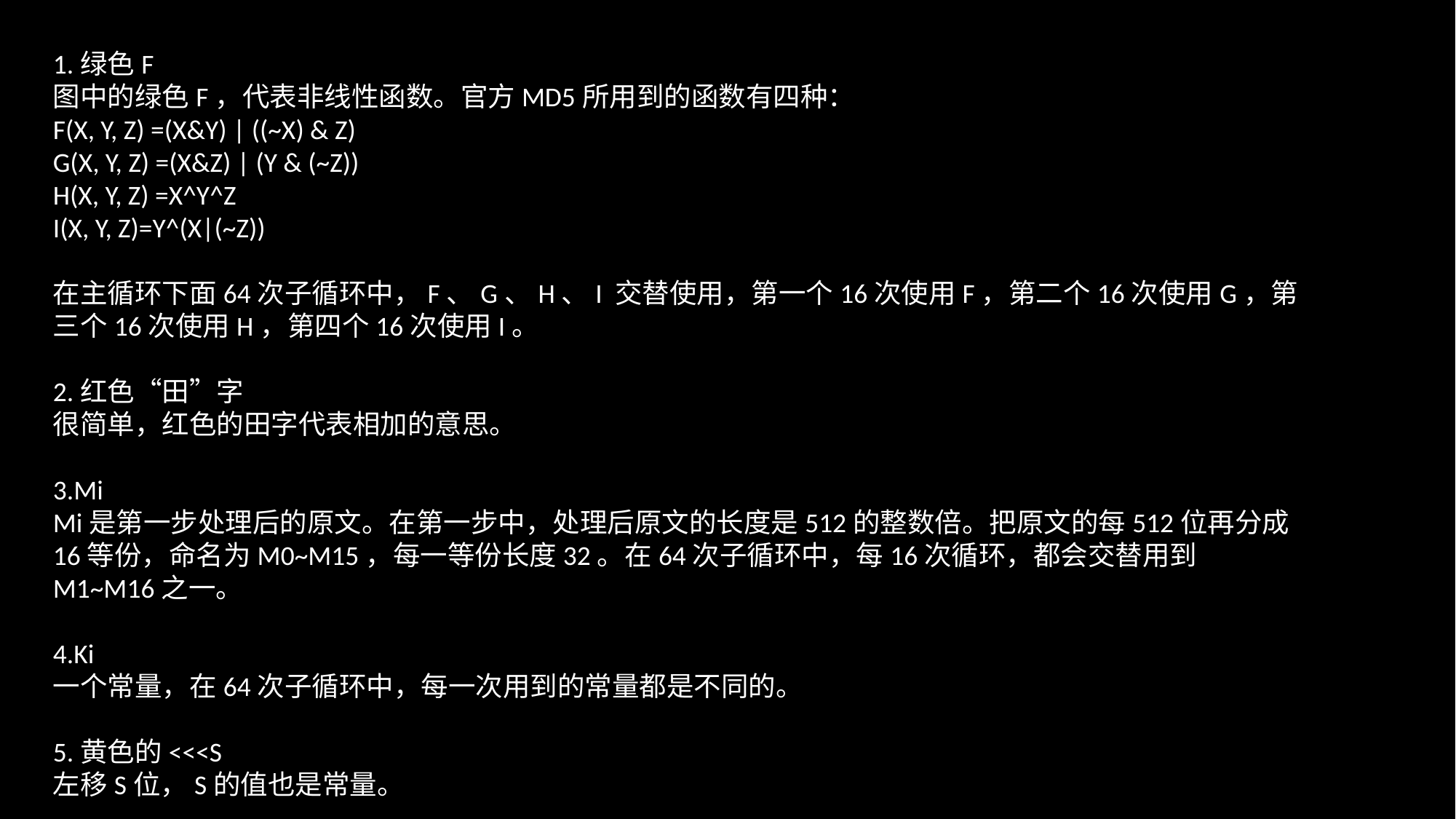

1.绿色F
图中的绿色F，代表非线性函数。官方MD5所用到的函数有四种：
F(X, Y, Z) =(X&Y) | ((~X) & Z)
G(X, Y, Z) =(X&Z) | (Y & (~Z))
H(X, Y, Z) =X^Y^Z
I(X, Y, Z)=Y^(X|(~Z))

在主循环下面64次子循环中，F、G、H、I 交替使用，第一个16次使用F，第二个16次使用G，第三个16次使用H，第四个16次使用I。

2.红色“田”字
很简单，红色的田字代表相加的意思。

3.Mi
Mi是第一步处理后的原文。在第一步中，处理后原文的长度是512的整数倍。把原文的每512位再分成16等份，命名为M0~M15，每一等份长度32。在64次子循环中，每16次循环，都会交替用到M1~M16之一。

4.Ki
一个常量，在64次子循环中，每一次用到的常量都是不同的。

5.黄色的<<<S
左移S位，S的值也是常量。